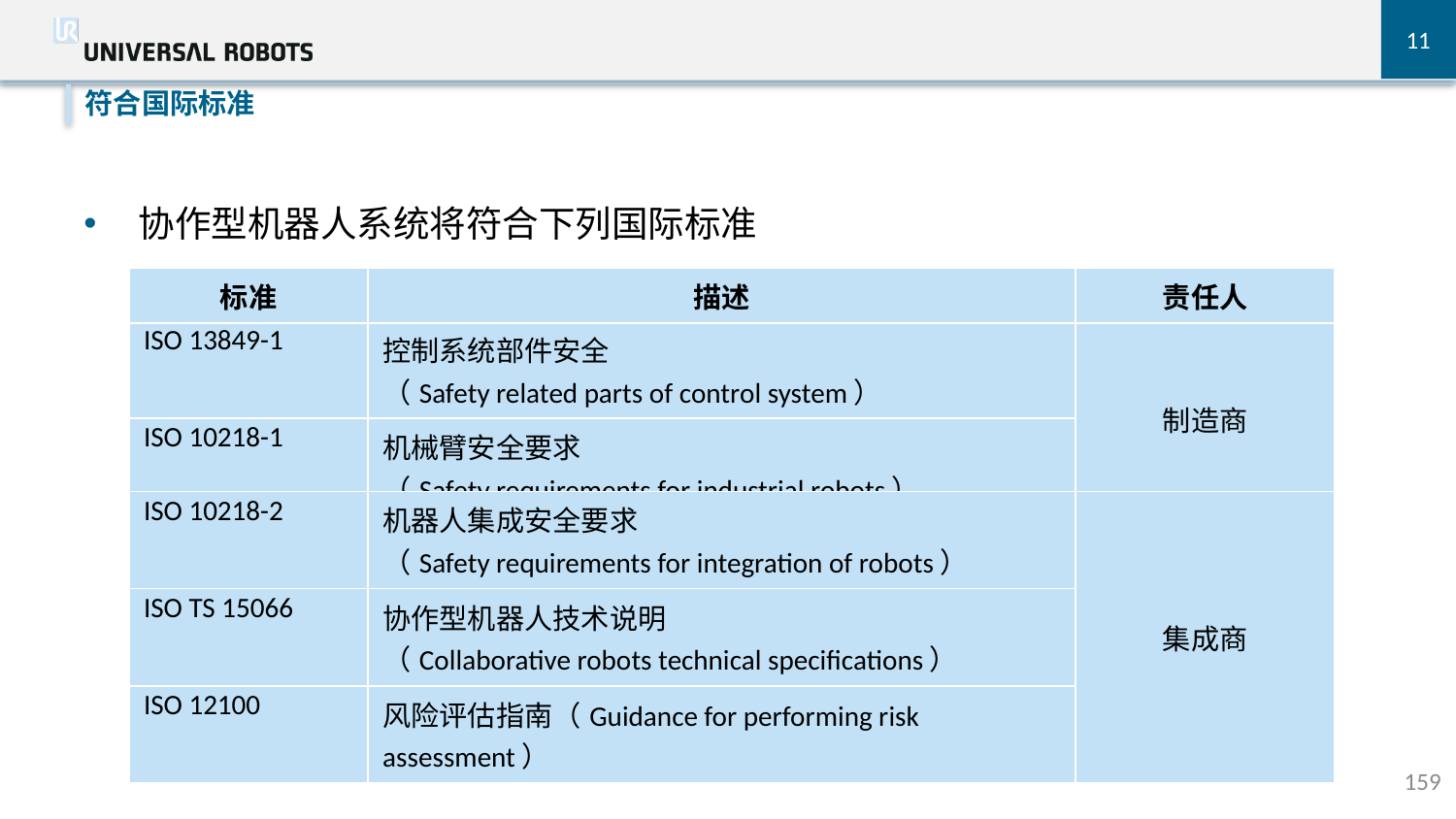

11

符合国际标准

协作型机器人系统将符合下列国际标准

| 标准 | 描述 | 责任人 |
| --- | --- | --- |
| ISO 13849-1 | 控制系统部件安全 （Safety related parts of control system） | 制造商 |
| --- | --- | --- |
| ISO 10218-1 | 机械臂安全要求 （Safety requirements for industrial robots） |  |
| ISO 10218-2 | 机器人集成安全要求 （Safety requirements for integration of robots） | 集成商 |
| --- | --- | --- |
| ISO TS 15066 | 协作型机器人技术说明 （Collaborative robots technical specifications） |  |
| ISO 12100 | 风险评估指南（Guidance for performing risk assessment） |  |
159